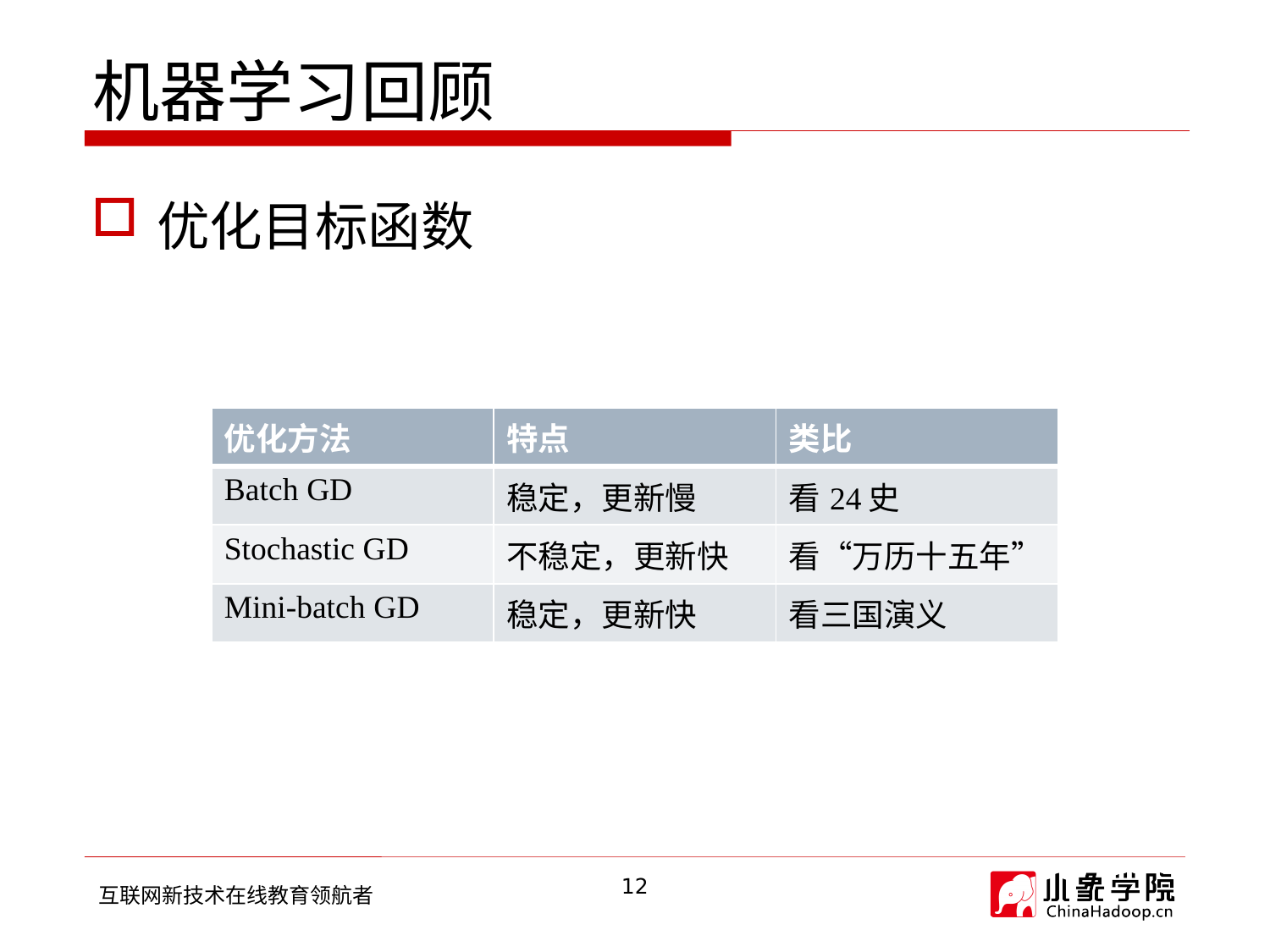

# 机器学习回顾
优化目标函数
| 优化方法 | 特点 | 类比 |
| --- | --- | --- |
| Batch GD | 稳定，更新慢 | 看24史 |
| Stochastic GD | 不稳定，更新快 | 看“万历十五年” |
| Mini-batch GD | 稳定，更新快 | 看三国演义 |
12